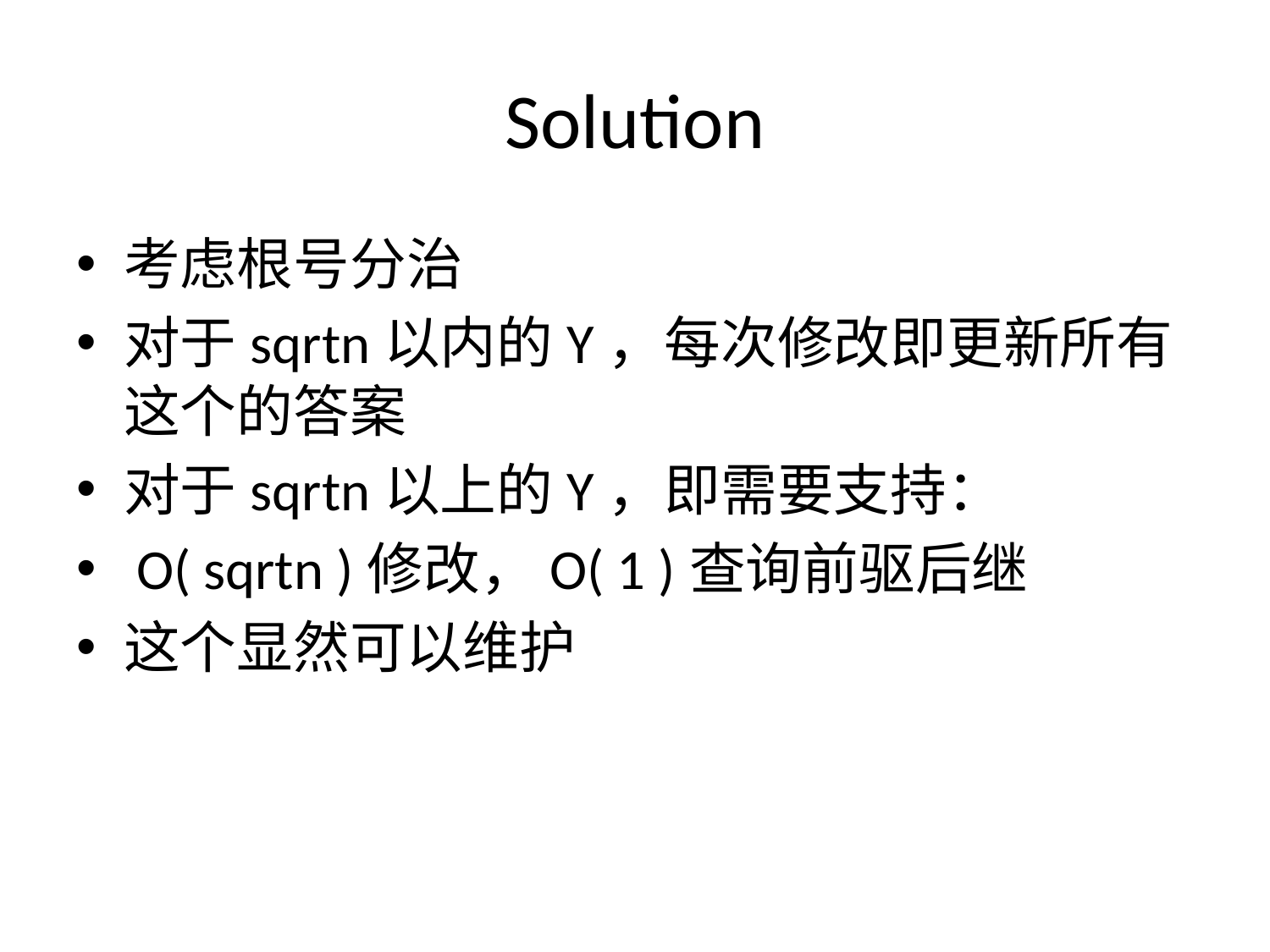

# Solution
考虑根号分治
对于sqrtn以内的Y，每次修改即更新所有这个的答案
对于sqrtn以上的Y，即需要支持：
 O( sqrtn )修改，O( 1 )查询前驱后继
这个显然可以维护